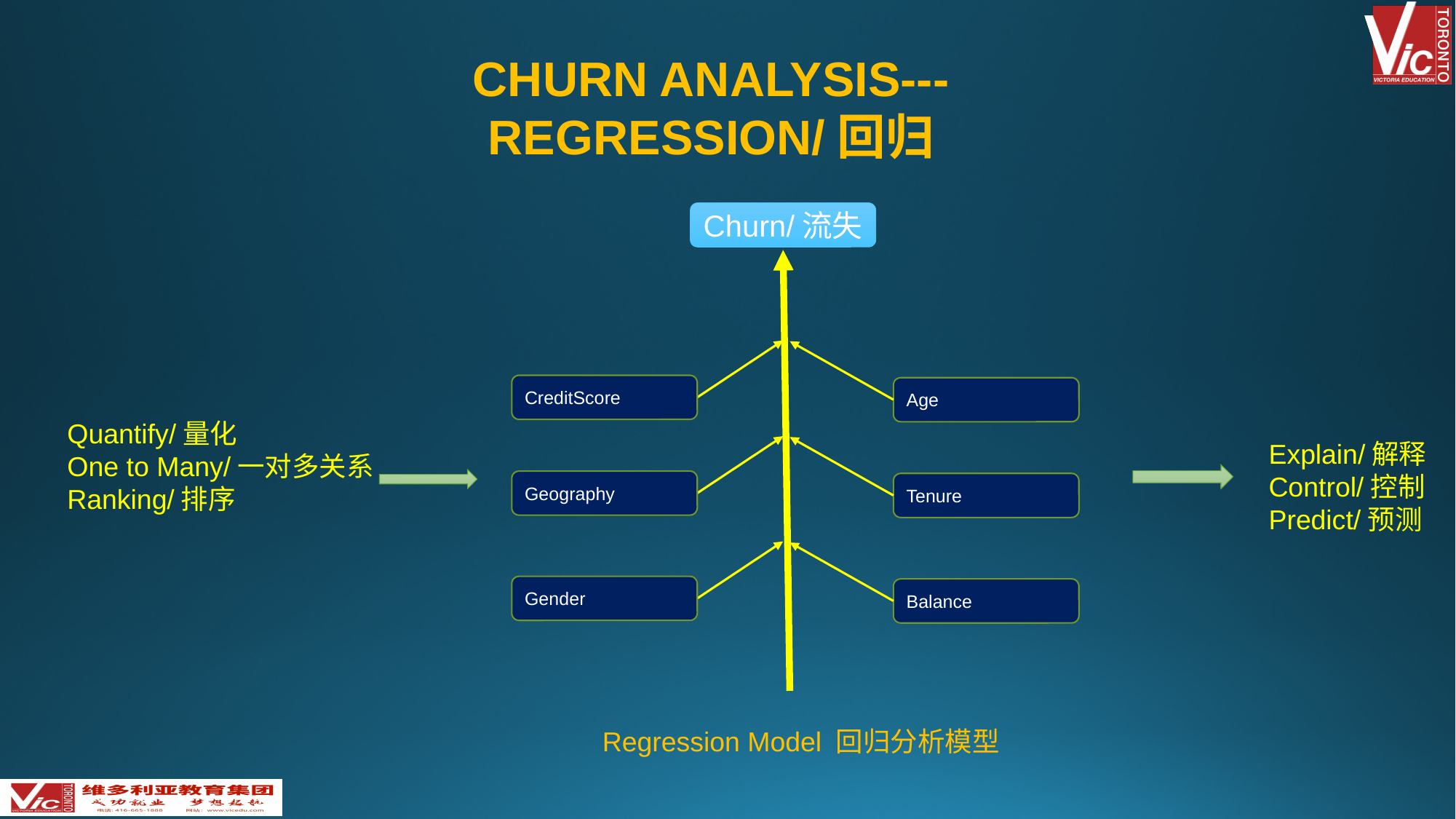

CHURN ANALYSIS---REGRESSION/回归

Churn/流失
CreditScore
Age
Geography
Tenure
Gender
Balance
Regression Model 回归分析模型
Quantify/量化
One to Many/一对多关系
Ranking/排序
Explain/解释
Control/控制
Predict/预测